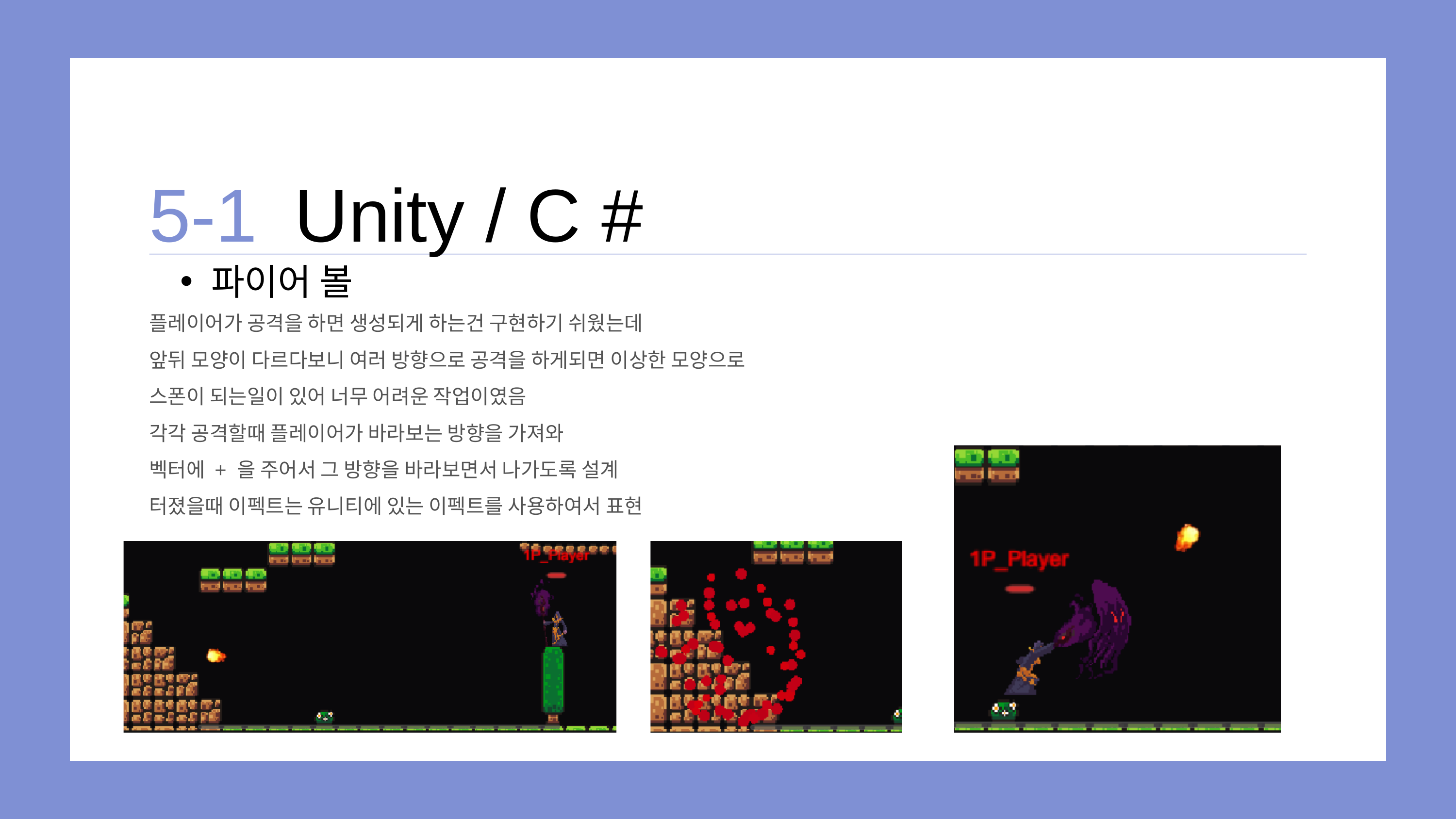

5-1
Unity / C #
파이어 볼

플레이어가 공격을 하면 생성되게 하는건 구현하기 쉬웠는데
앞뒤 모양이 다르다보니 여러 방향으로 공격을 하게되면 이상한 모양으로
스폰이 되는일이 있어 너무 어려운 작업이였음
각각 공격할때 플레이어가 바라보는 방향을 가져와
벡터에 + 을 주어서 그 방향을 바라보면서 나가도록 설계
터졌을때 이펙트는 유니티에 있는 이펙트를 사용하여서 표현